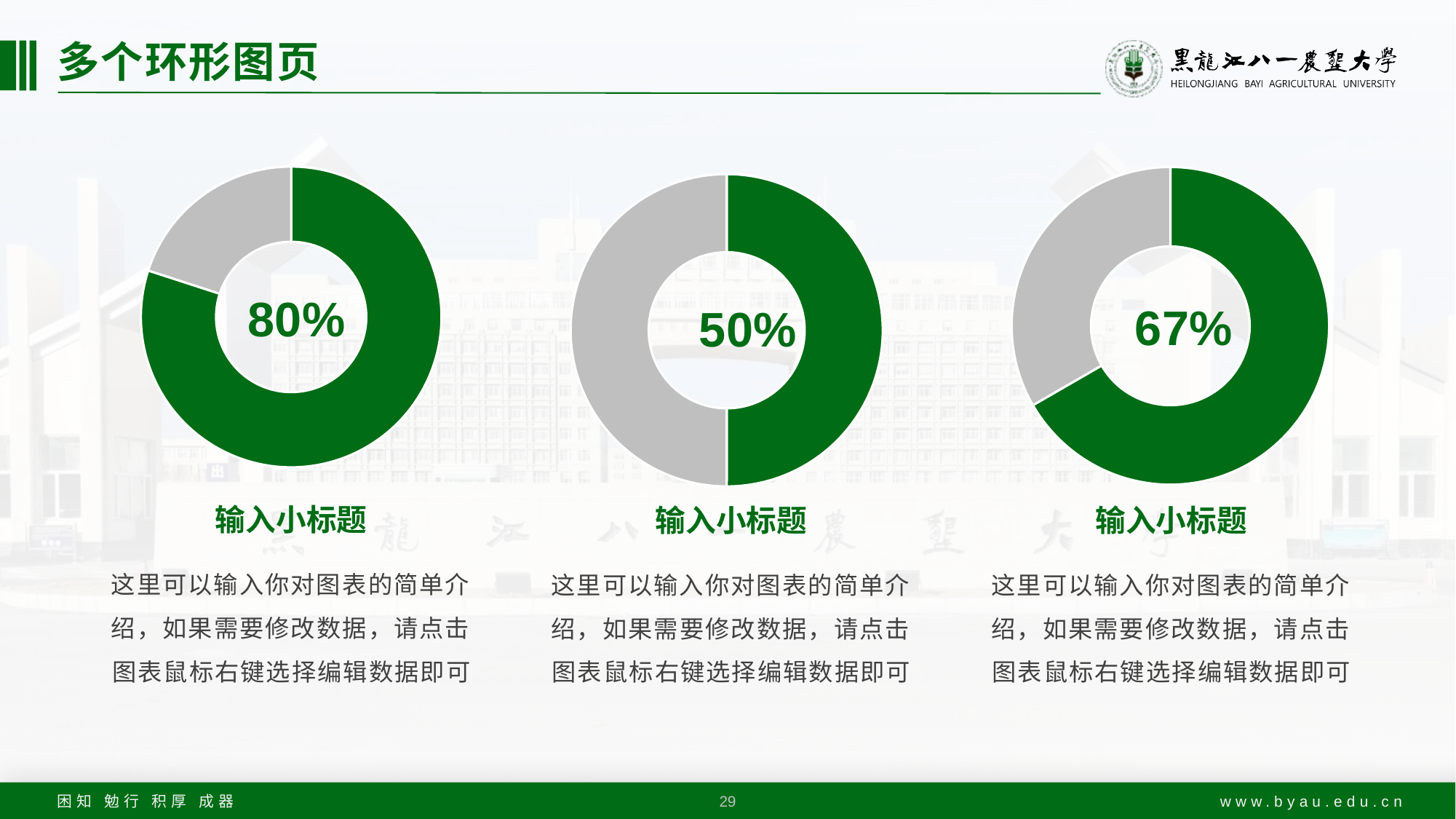

# 多个环形图页

### Chart

| Category | 销售额 |
|---|---|
| 第一季度 | 8.0 |
| 第二季度 | 2.0 |
输入小标题
这里可以输入你对图表的简单介绍，如果需要修改数据，请点击图表鼠标右键选择编辑数据即可

### Chart

| Category | 销售额 |
|---|---|
| 第一季度 | 8.0 |
| 第二季度 | 8.0 |
输入小标题
这里可以输入你对图表的简单介绍，如果需要修改数据，请点击图表鼠标右键选择编辑数据即可

### Chart

| Category | 销售额 |
|---|---|
| 第一季度 | 8.0 |
| 第二季度 | 4.0 |
输入小标题
这里可以输入你对图表的简单介绍，如果需要修改数据，请点击图表鼠标右键选择编辑数据即可
29